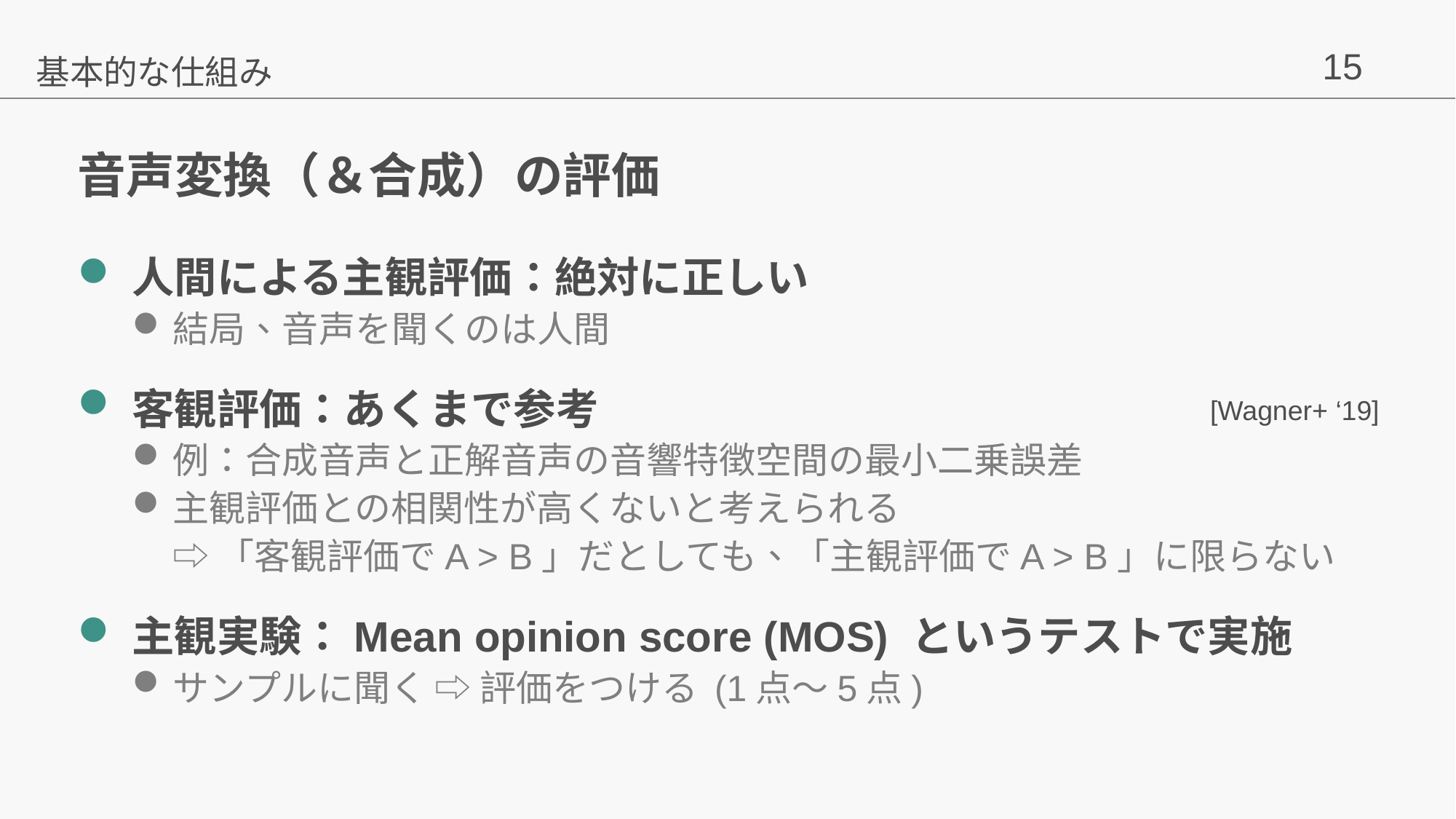

基本的な仕組み
# 音声変換（＆合成）の評価
人間による主観評価：絶対に正しい
結局、音声を聞くのは人間
客観評価：あくまで参考
例：合成音声と正解音声の音響特徴空間の最小二乗誤差
主観評価との相関性が高くないと考えられる
⇨ 「客観評価でA > B」だとしても、「主観評価でA > B」に限らない
主観実験：Mean opinion score (MOS) というテストで実施
サンプルに聞く ⇨ 評価をつける (1点〜5点)
[Wagner+ ‘19]